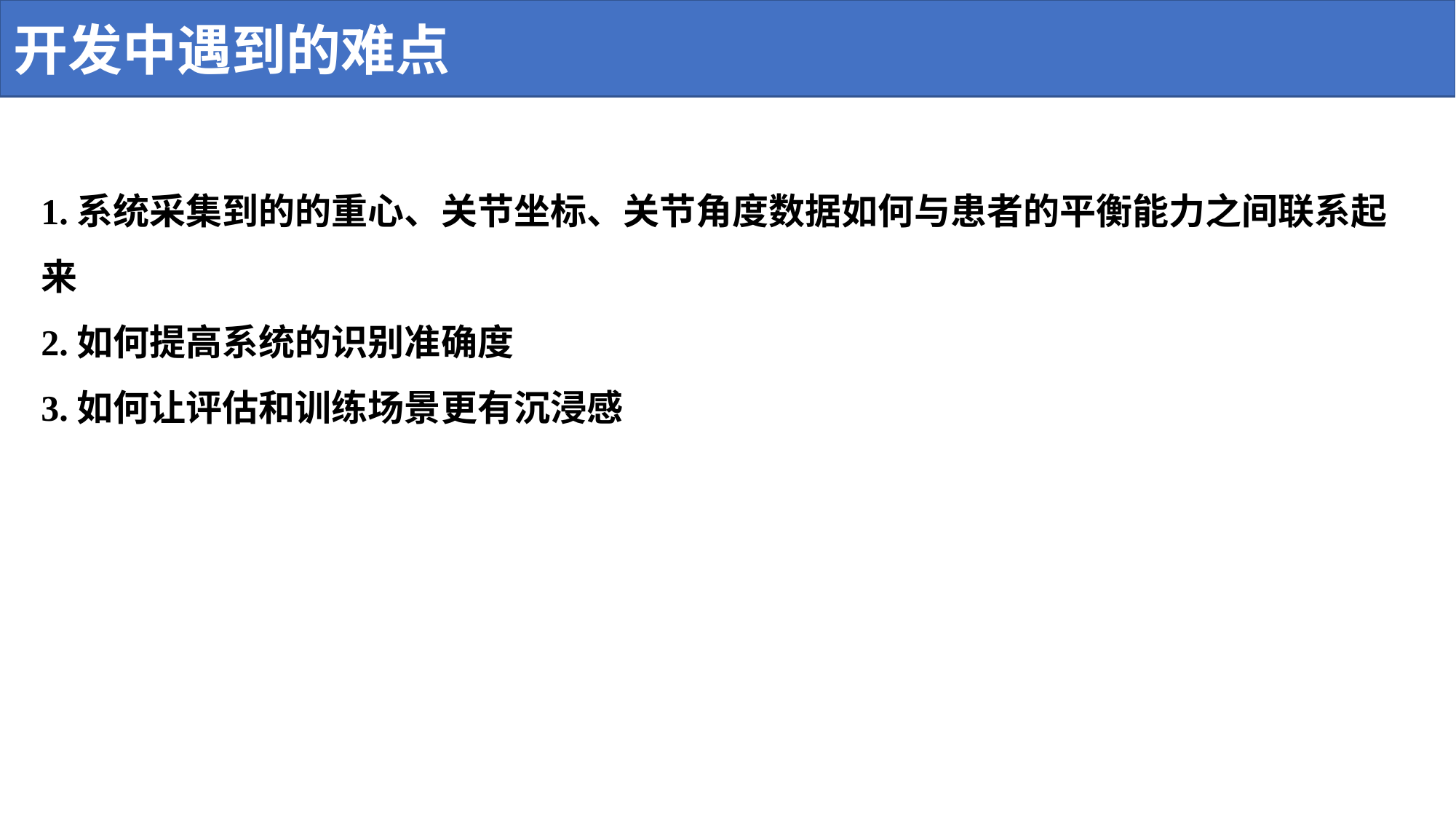

开发中遇到的难点
1.系统采集到的的重心、关节坐标、关节角度数据如何与患者的平衡能力之间联系起来
2.如何提高系统的识别准确度
3.如何让评估和训练场景更有沉浸感